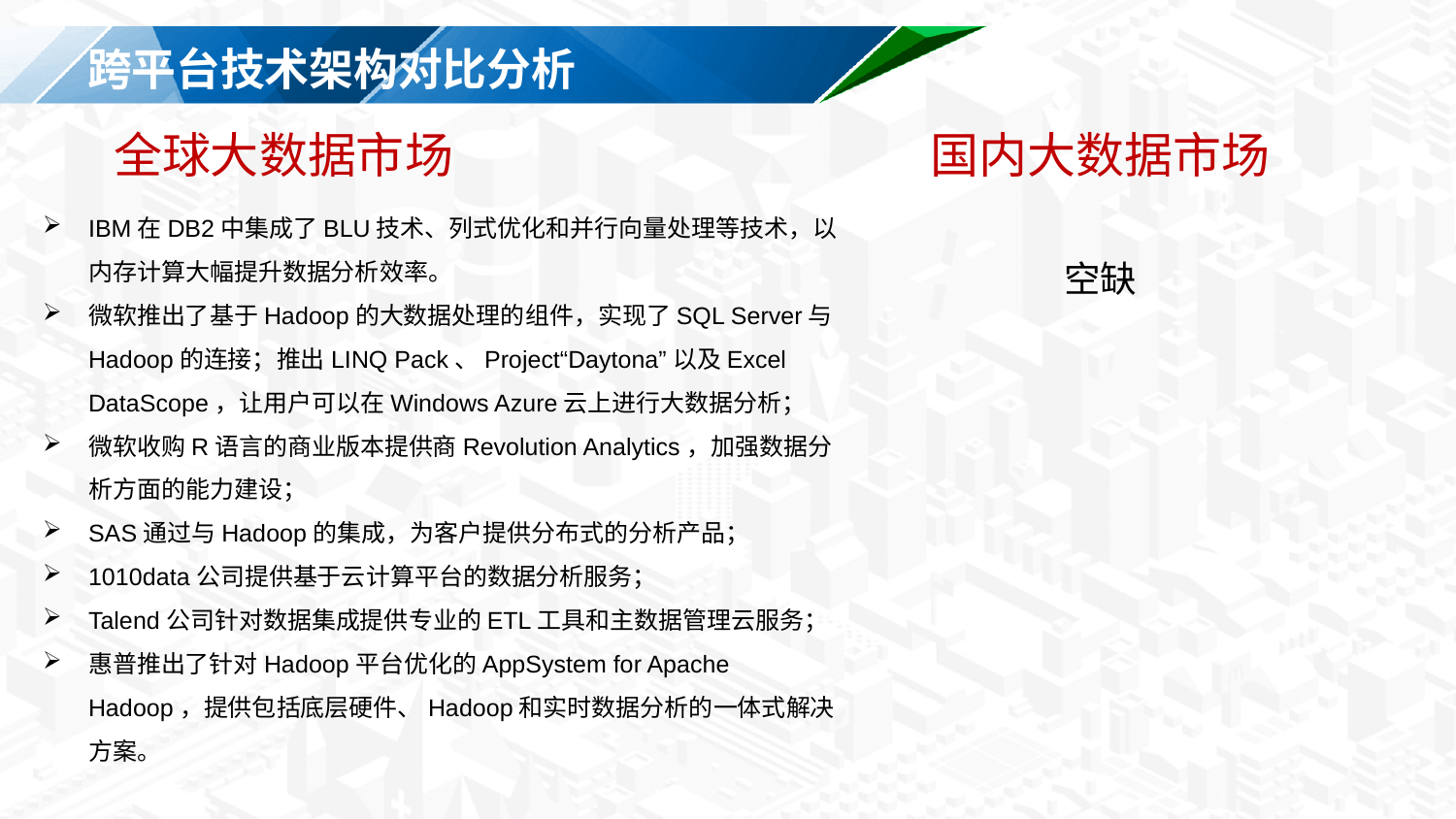

# 跨平台技术架构对比分析
国内大数据市场
全球大数据市场
IBM在DB2中集成了BLU技术、列式优化和并行向量处理等技术，以内存计算大幅提升数据分析效率。
微软推出了基于Hadoop的大数据处理的组件，实现了SQL Server与Hadoop的连接；推出LINQ Pack、Project“Daytona”以及Excel DataScope，让用户可以在Windows Azure云上进行大数据分析；
微软收购R语言的商业版本提供商Revolution Analytics，加强数据分析方面的能力建设；
SAS通过与Hadoop的集成，为客户提供分布式的分析产品；
1010data公司提供基于云计算平台的数据分析服务；
Talend公司针对数据集成提供专业的ETL工具和主数据管理云服务；
惠普推出了针对Hadoop平台优化的AppSystem for Apache Hadoop，提供包括底层硬件、Hadoop和实时数据分析的一体式解决方案。
空缺